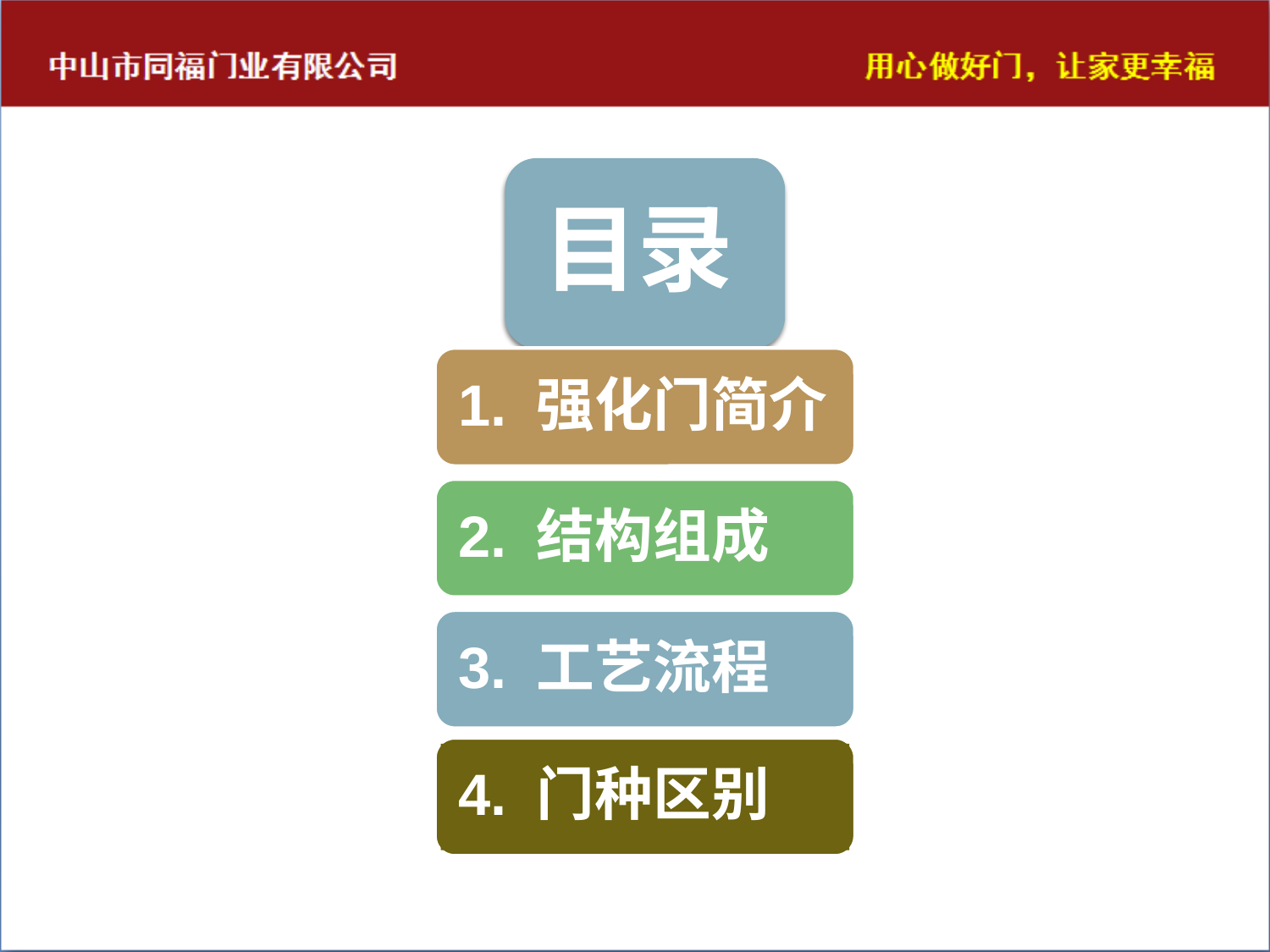

目录

1. 强化门简介

2. 结构组成

3. 工艺流程

4. 门种区别